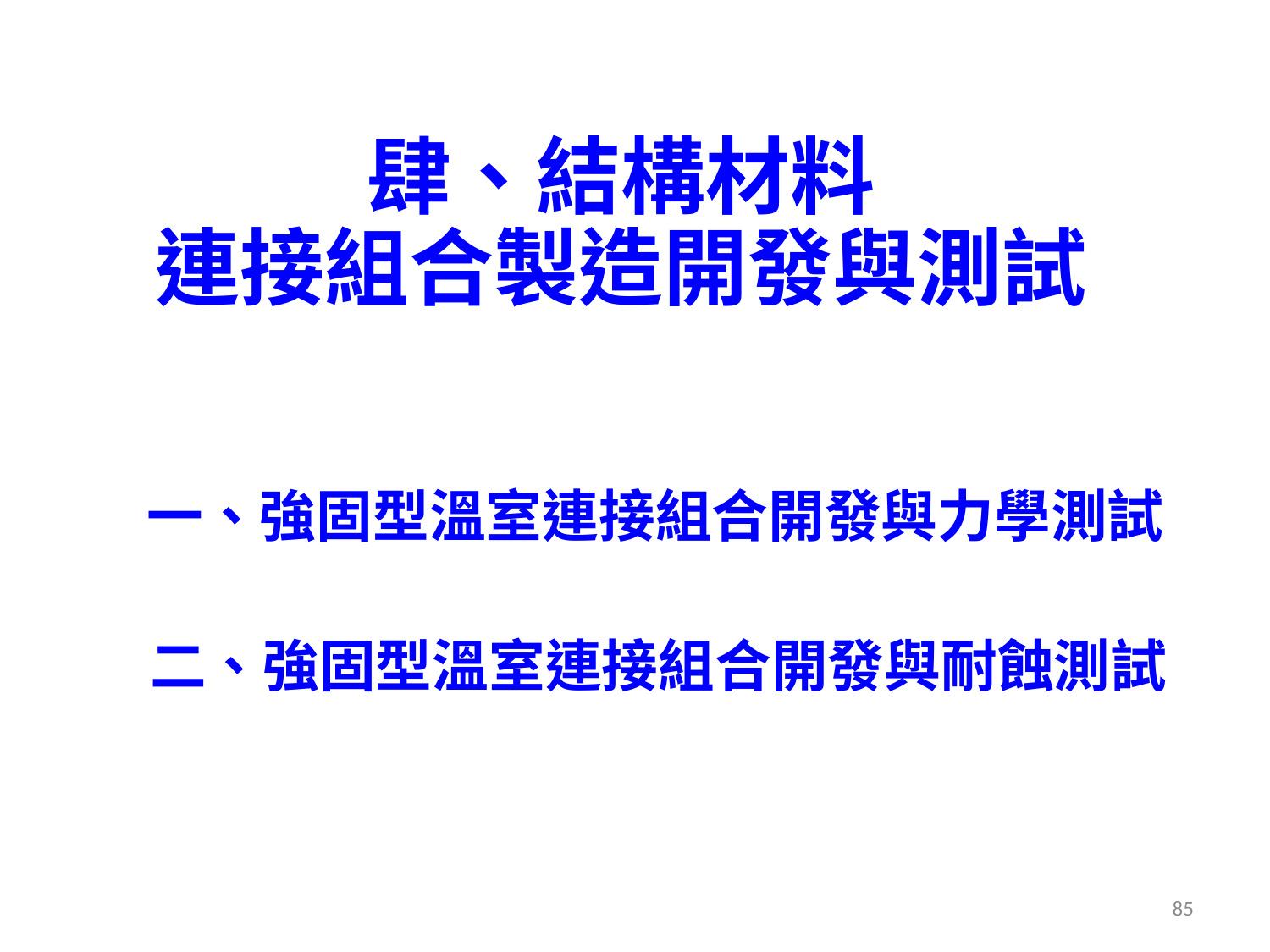

肆、結構材料
連接組合製造開發與測試

一、強固型溫室連接組合開發與力學測試
二、強固型溫室連接組合開發與耐蝕測試
85